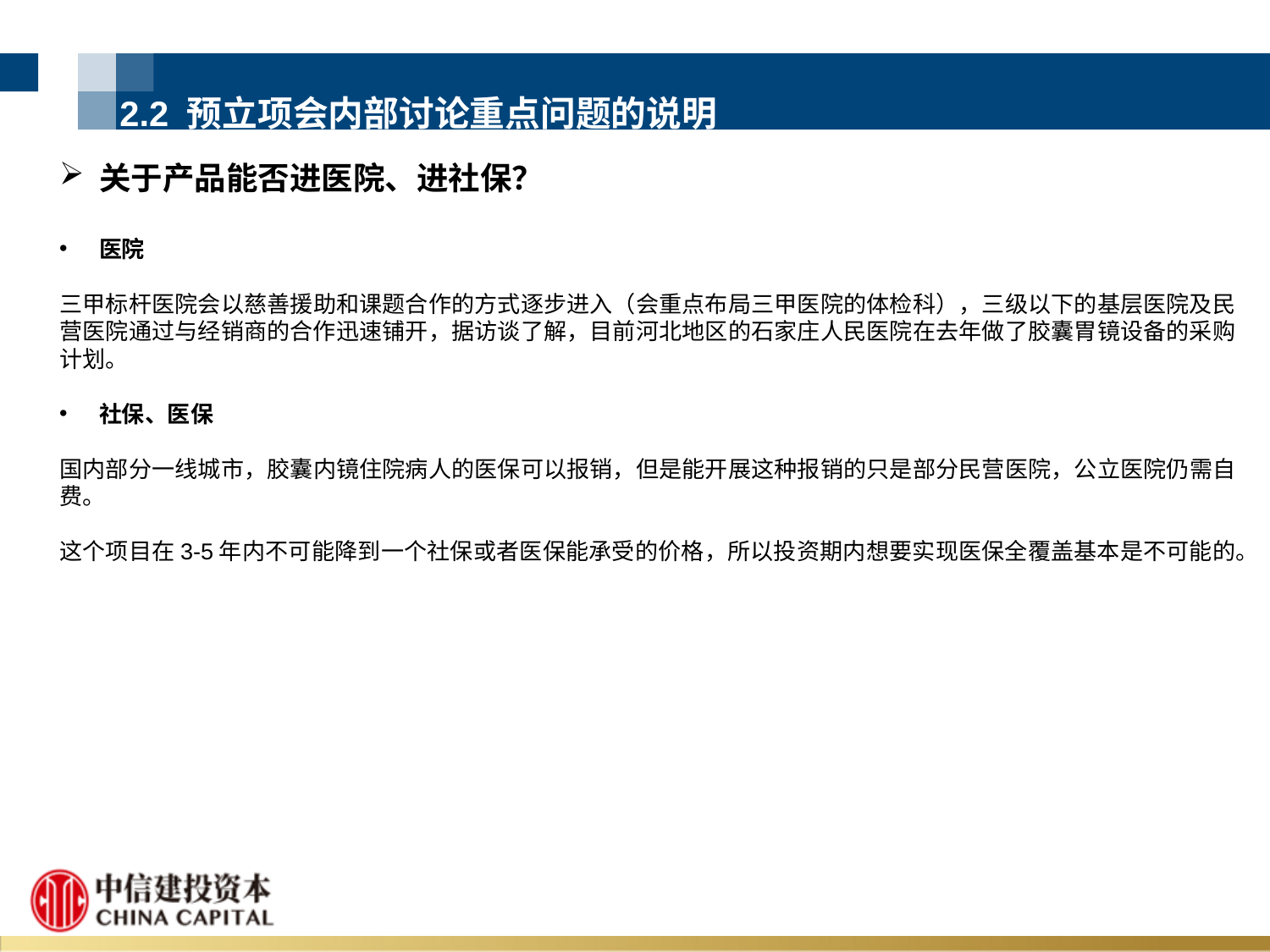

2.2 预立项会内部讨论重点问题的说明
关于产品能否进医院、进社保？

医院

三甲标杆医院会以慈善援助和课题合作的方式逐步进入（会重点布局三甲医院的体检科），三级以下的基层医院及民营医院通过与经销商的合作迅速铺开，据访谈了解，目前河北地区的石家庄人民医院在去年做了胶囊胃镜设备的采购计划。

社保、医保

国内部分一线城市，胶囊内镜住院病人的医保可以报销，但是能开展这种报销的只是部分民营医院，公立医院仍需自费。

这个项目在3-5年内不可能降到一个社保或者医保能承受的价格，所以投资期内想要实现医保全覆盖基本是不可能的。